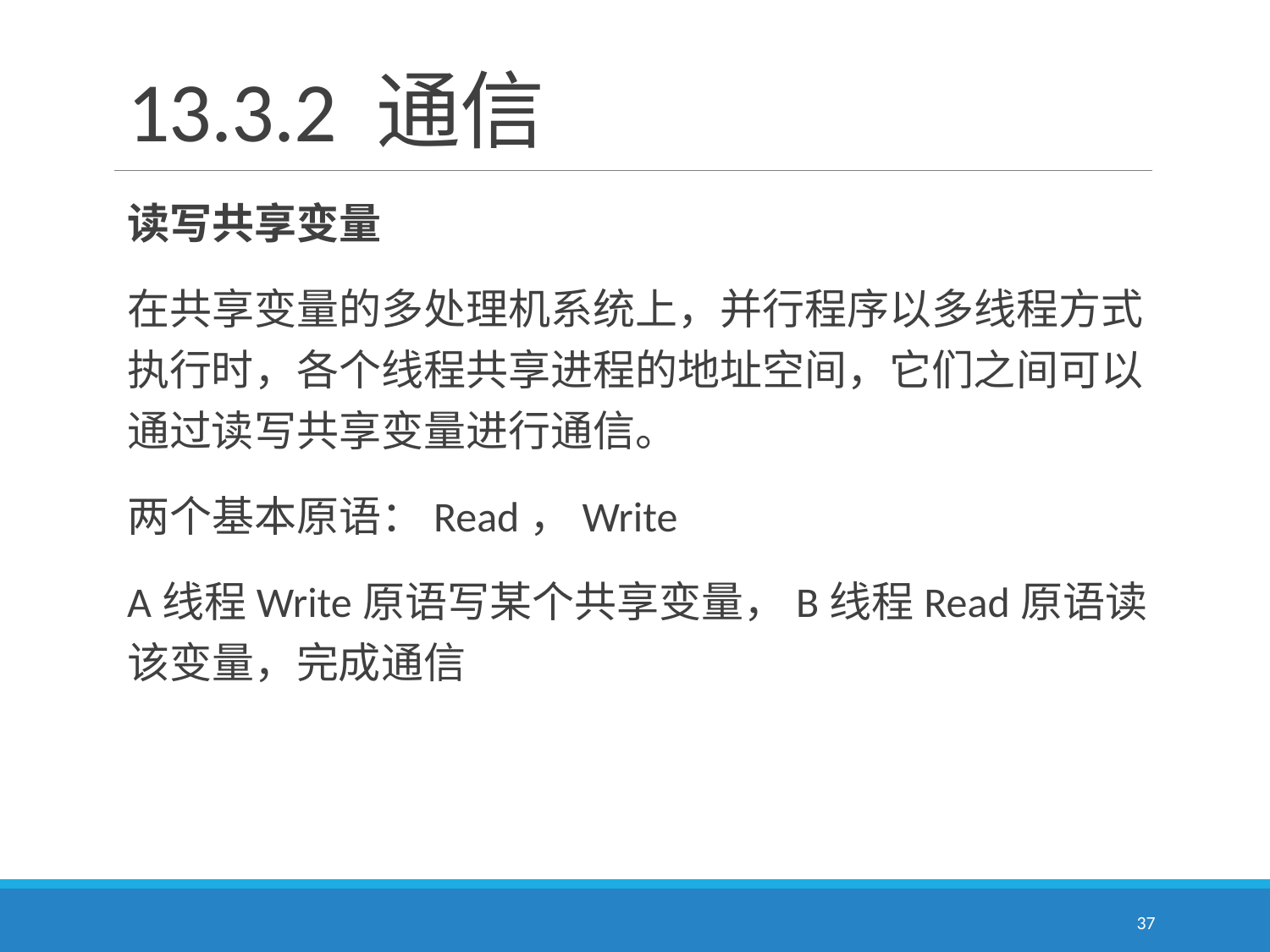

# 13.3.2 通信
读写共享变量
在共享变量的多处理机系统上，并行程序以多线程方式执行时，各个线程共享进程的地址空间，它们之间可以通过读写共享变量进行通信。
两个基本原语：Read，Write
A线程Write原语写某个共享变量，B线程Read原语读该变量，完成通信
37